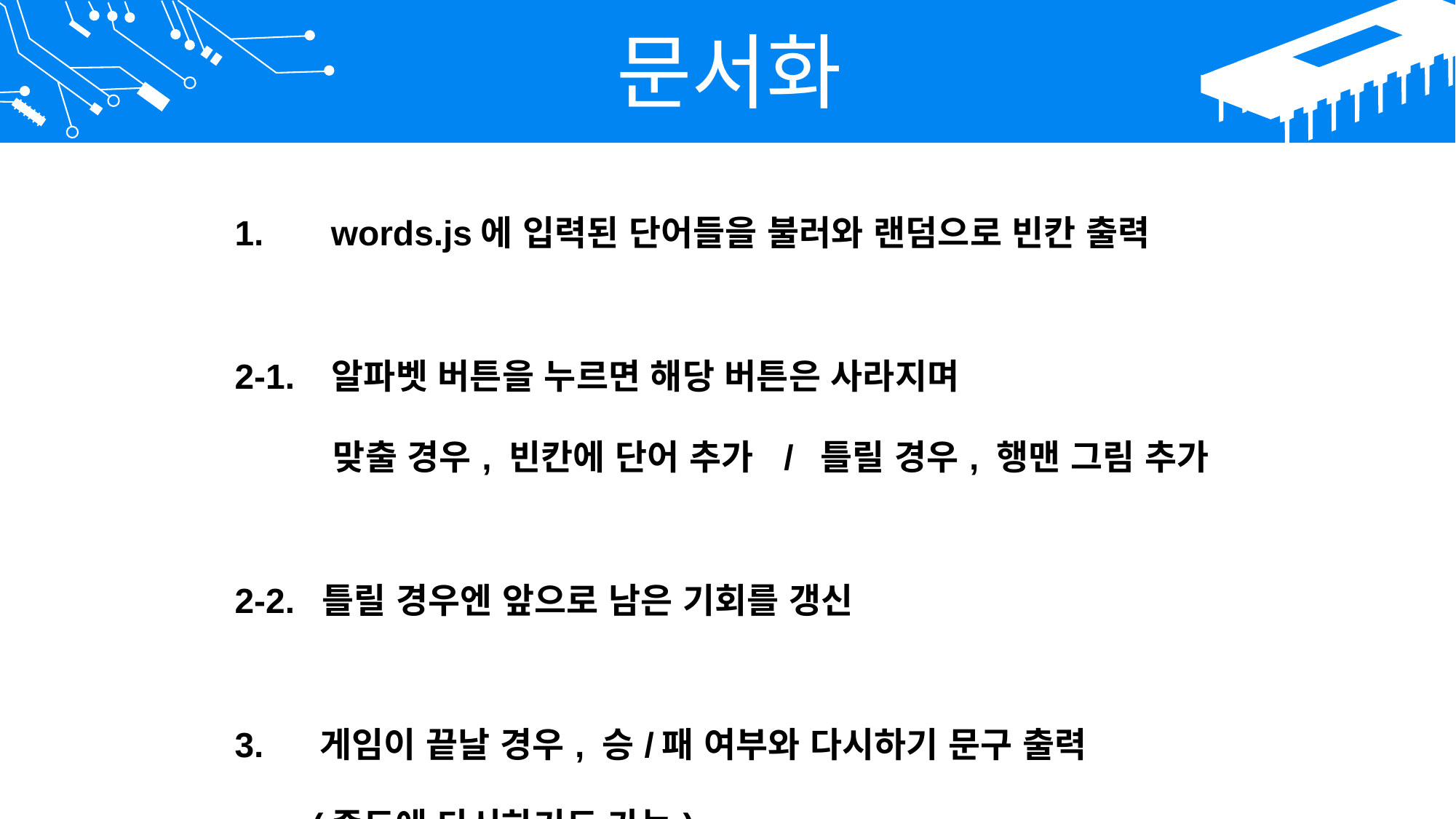

문서화
| 1. words.js에 입력된 단어들을 불러와 랜덤으로 빈칸 출력 2-1. 알파벳 버튼을 누르면 해당 버튼은 사라지며 맞출 경우, 빈칸에 단어 추가 / 틀릴 경우, 행맨 그림 추가 2-2. 틀릴 경우엔 앞으로 남은 기회를 갱신 3. 게임이 끝날 경우, 승/패 여부와 다시하기 문구 출력 (중도에 다시하기도 가능) |
| --- |